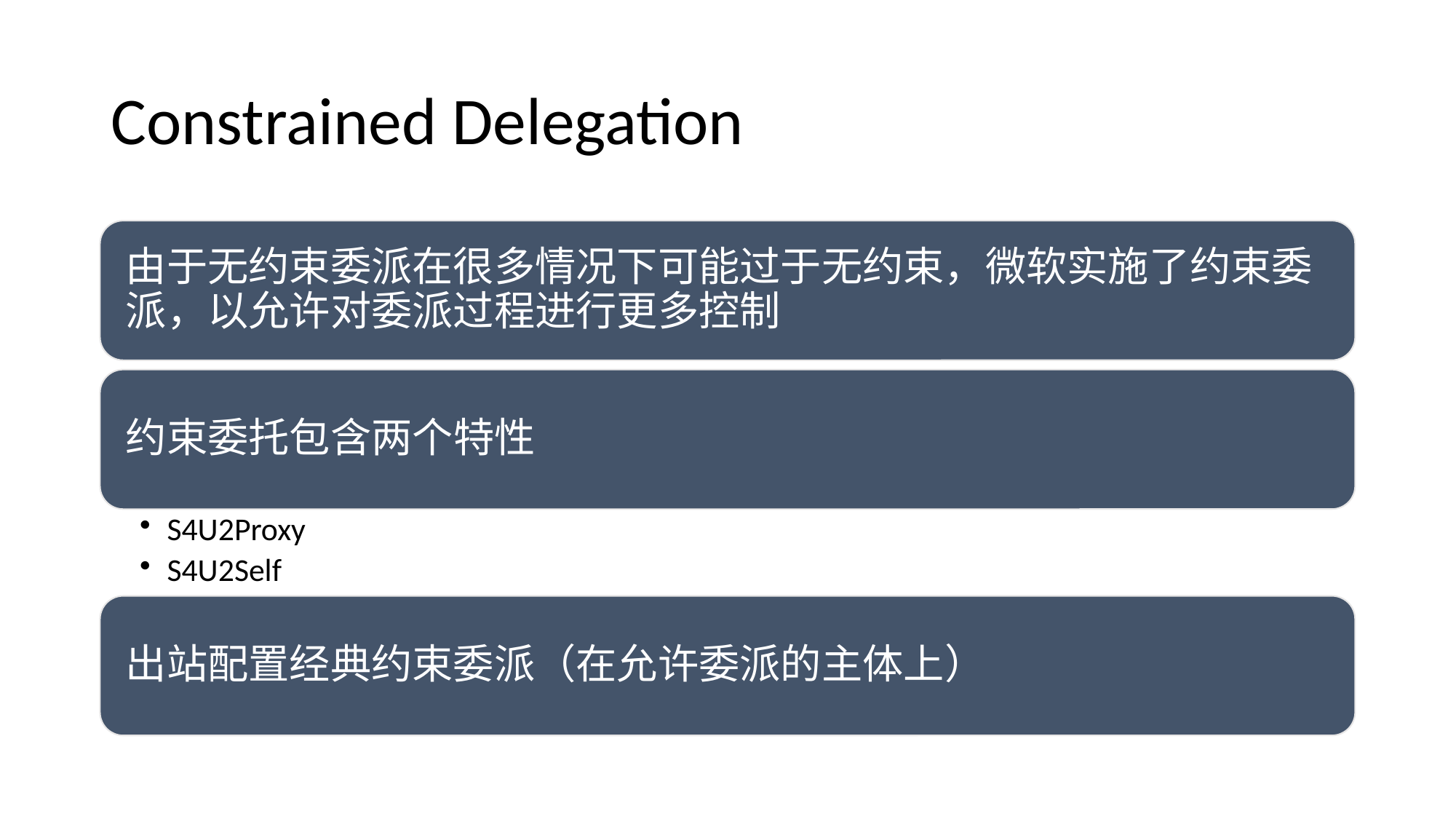

# Constrained Delegation
由于无约束委派在很多情况下可能过于无约束，微软实施了约束委派，以允许对委派过程进行更多控制
约束委托包含两个特性
S4U2Proxy
S4U2Self
出站配置经典约束委派（在允许委派的主体上）